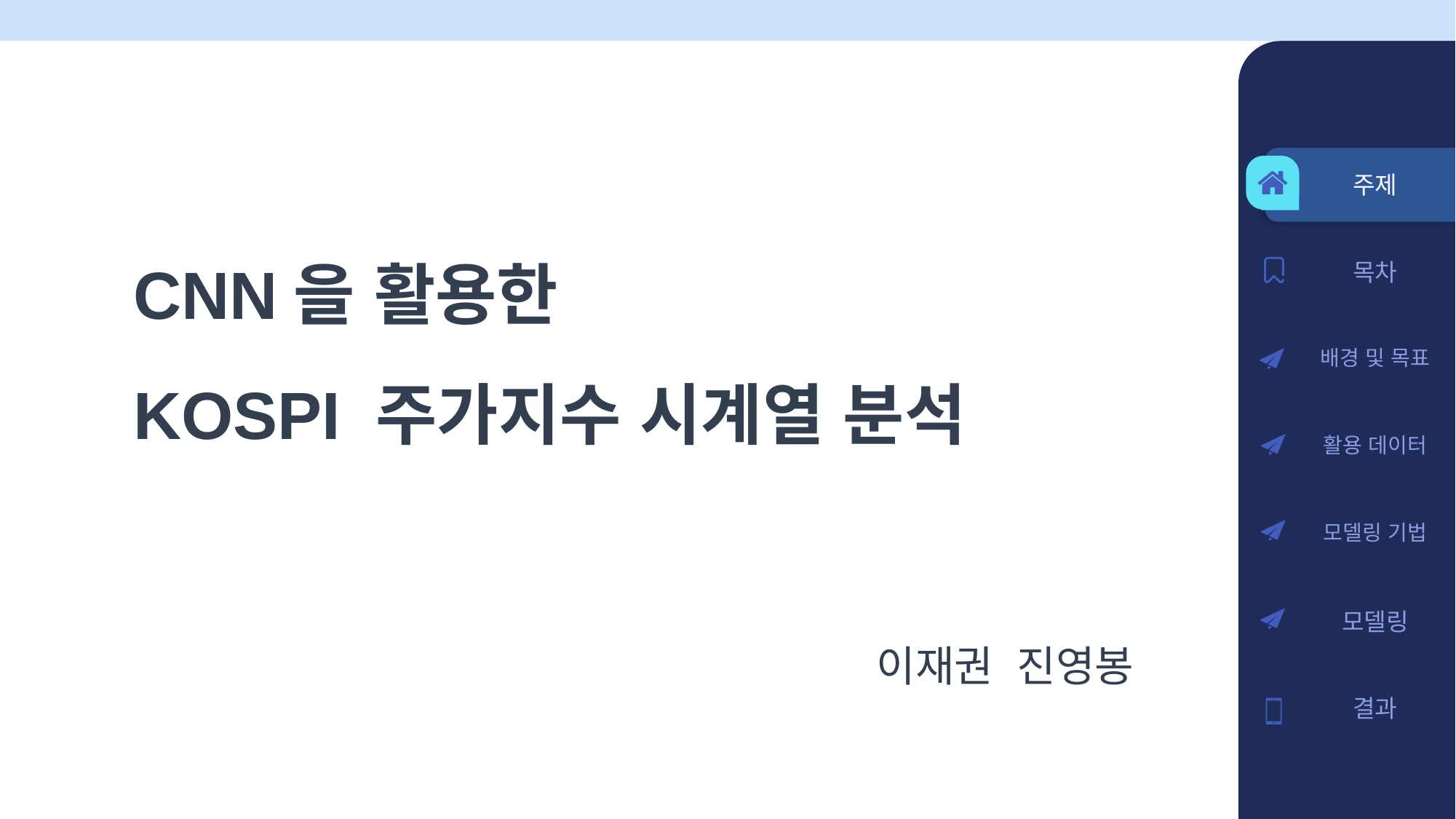

주제

목차

배경 및 목표

활용 데이터

모델링 기법

모델링

결과

CNN을 활용한
KOSPI 주가지수 시계열 분석

이재권  진영봉